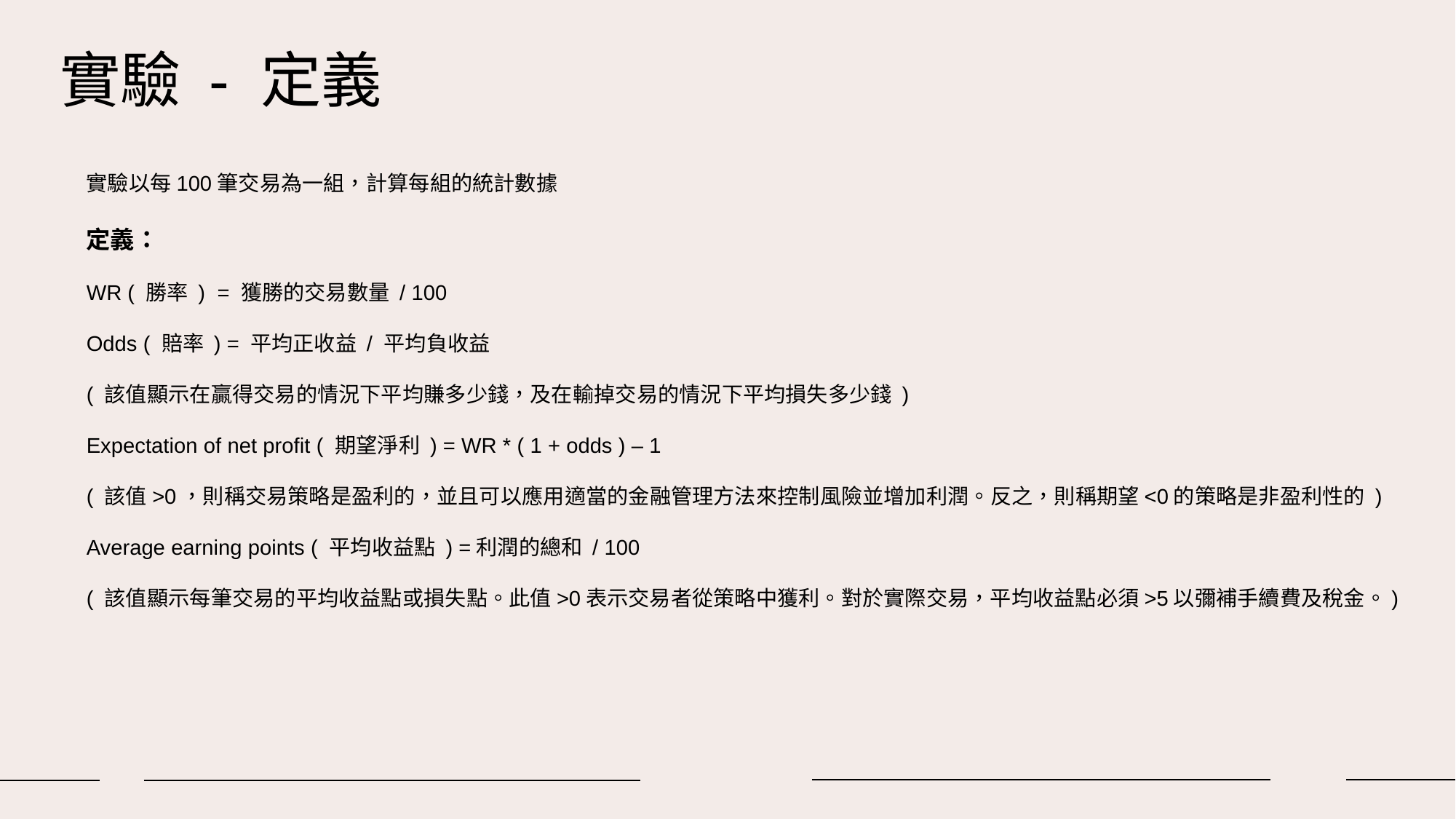

# 實驗 - 定義
實驗以每100筆交易為一組，計算每組的統計數據
定義：
WR ( 勝率 )  = 獲勝的交易數量 / 100
Odds ( 賠率 ) = 平均正收益 / 平均負收益
( 該值顯示在贏得交易的情況下平均賺多少錢，及在輸掉交易的情況下平均損失多少錢 )
Expectation of net profit ( 期望淨利 ) = WR * ( 1 + odds ) – 1
( 該值>0，則稱交易策略是盈利的，並且可以應用適當的金融管理方法來控制風險並增加利潤。反之，則稱期望<0的策略是非盈利性的 )
Average earning points ( 平均收益點 ) =利潤的總和 / 100
( 該值顯示每筆交易的平均收益點或損失點。此值>0表示交易者從策略中獲利。對於實際交易，平均收益點必須>5以彌補手續費及稅金。)